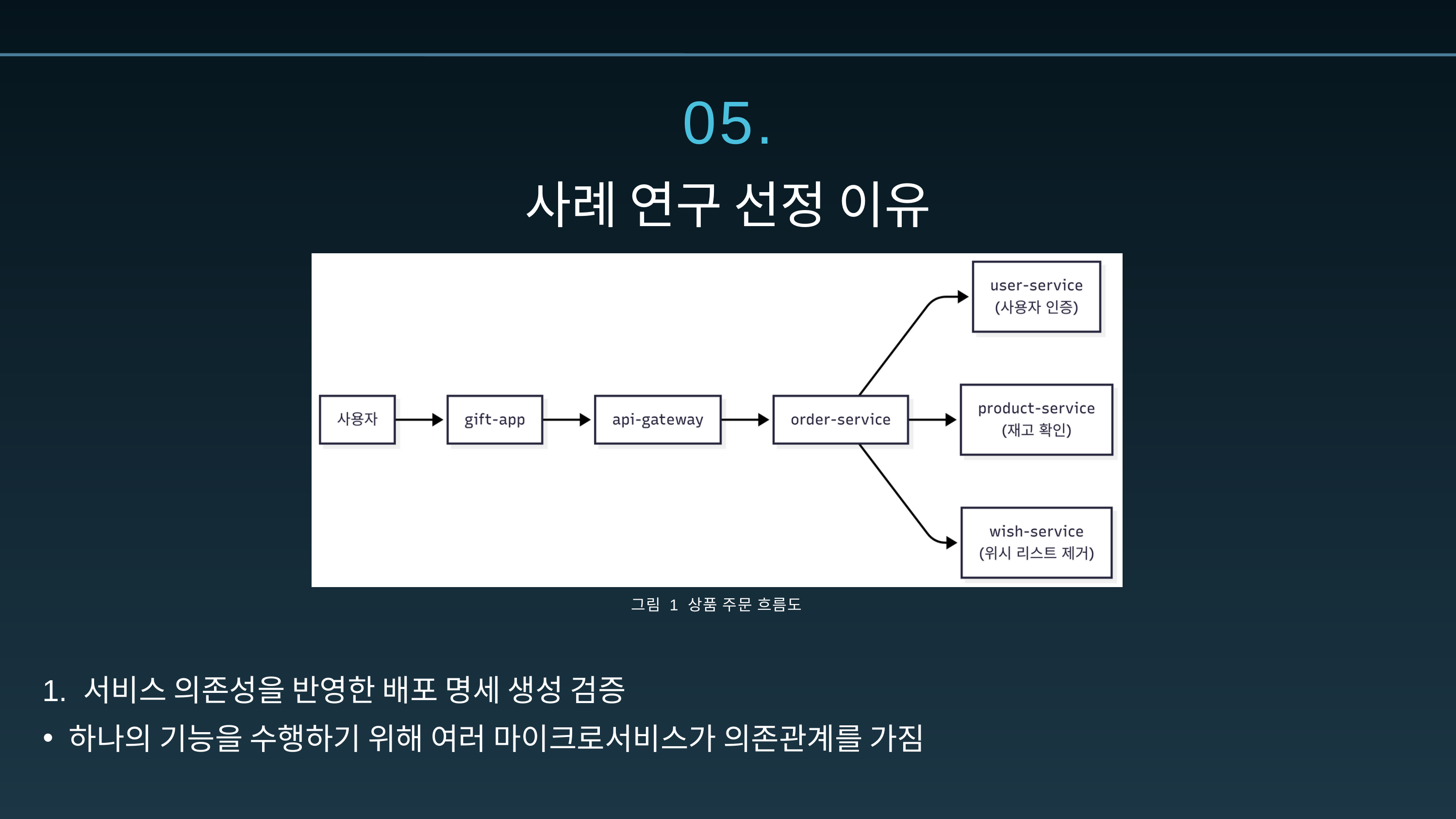

05.
사례 연구 선정 이유

   1. 서비스 의존성을 반영한 배포 명세 생성 검증
하나의 기능을 수행하기 위해 여러 마이크로서비스가 의존관계를 가짐

그림 1 상품 주문 흐름도